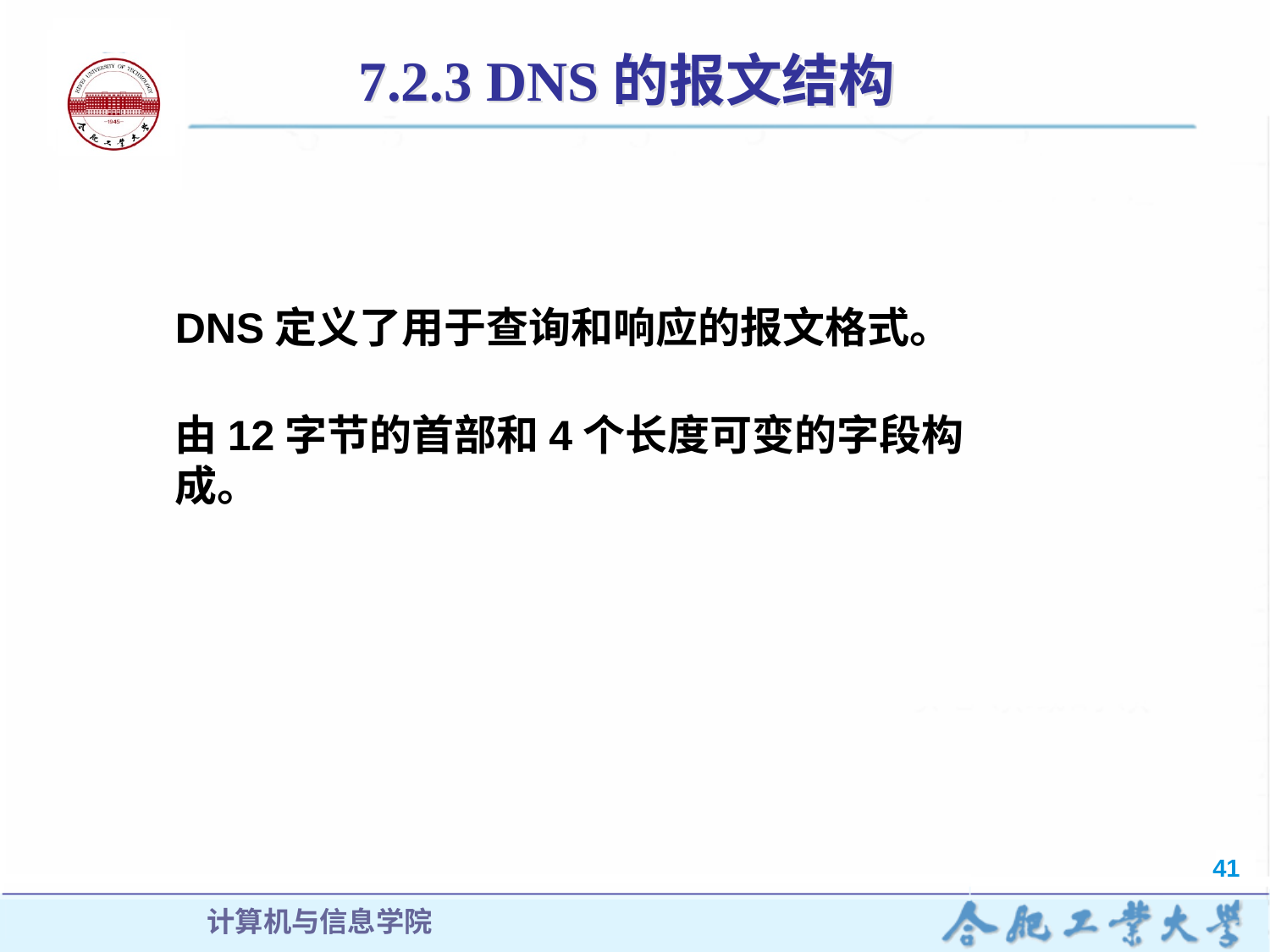

7.2.3 DNS的报文结构
DNS定义了用于查询和响应的报文格式。
由12字节的首部和4个长度可变的字段构成。